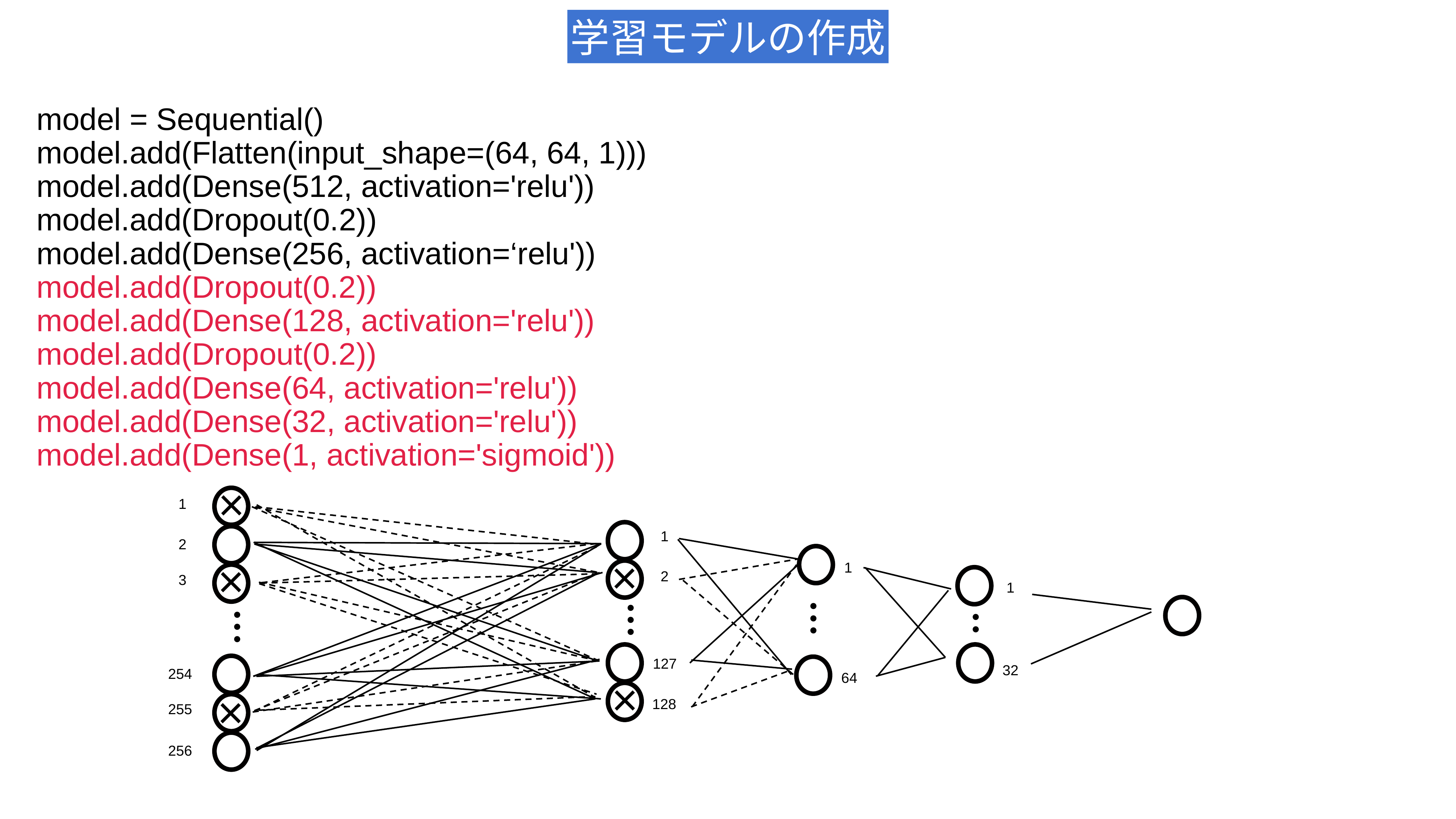

学習モデルの作成
model = Sequential()
model.add(Flatten(input_shape=(64, 64, 1)))
model.add(Dense(512, activation='relu'))
model.add(Dropout(0.2))
model.add(Dense(256, activation=‘relu'))
model.add(Dropout(0.2))
model.add(Dense(128, activation='relu'))
model.add(Dropout(0.2))
model.add(Dense(64, activation='relu'))
model.add(Dense(32, activation='relu'))
model.add(Dense(1, activation='sigmoid'))
×

1

1

2

×
×
1

2

3

1

・
・

・
・
・
・

・
・
・
・
・

127

32

254

64
×

×

128

255

256